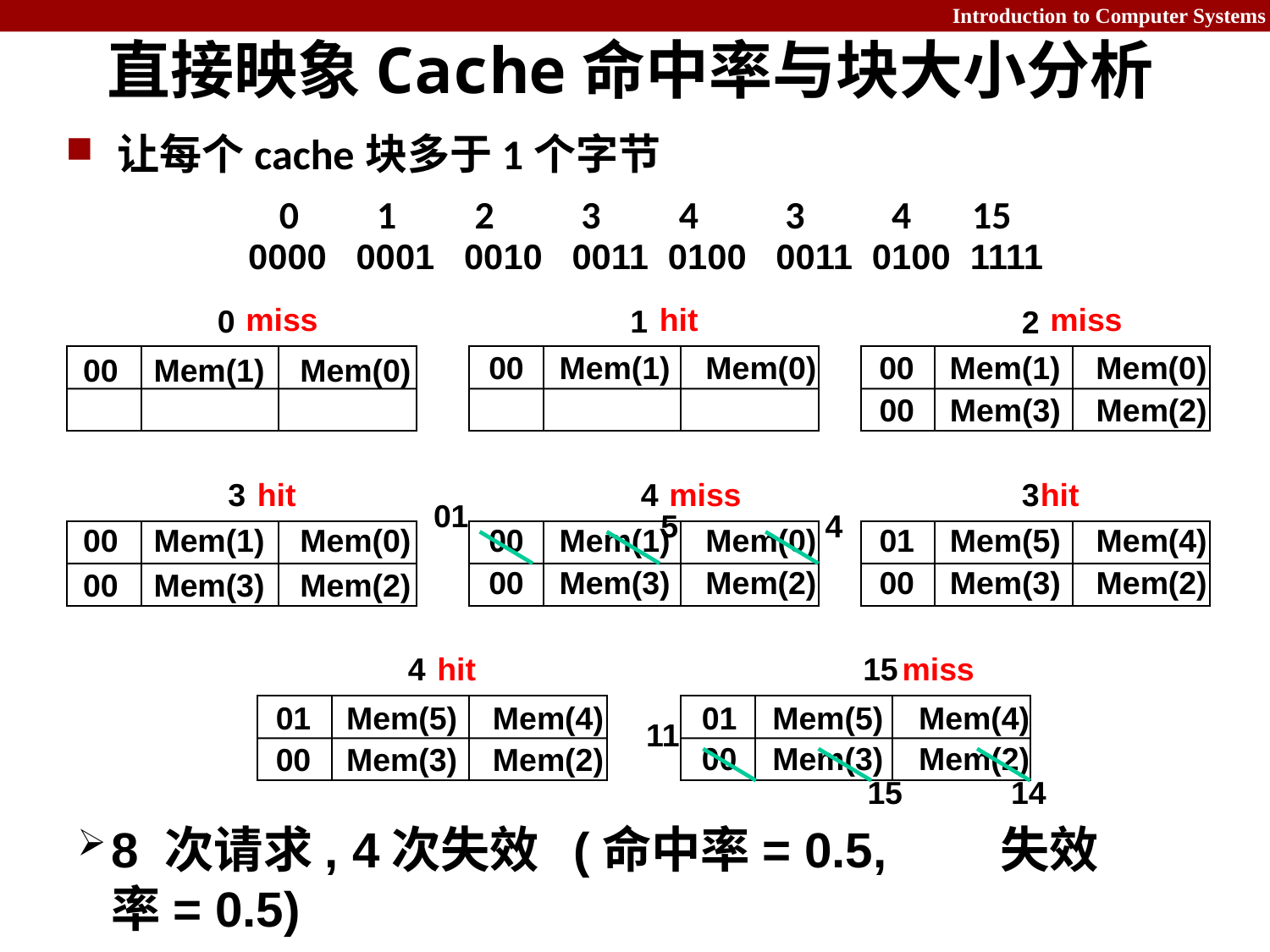

# 直接映象Cache命中率与块大小分析
让每个cache块多于1个字节
                      0         1         2          3         4          3          4       15
0000   0001   0010   0011  0100   0011  0100  1111
miss
hit
miss
0

1

2

00    Mem(1)    Mem(0)
00    Mem(1)    Mem(0)
00    Mem(1)    Mem(0)
00    Mem(3)    Mem(2)
3

hit
4

miss
3

hit
01
5
4

00    Mem(1)    Mem(0)
00    Mem(1)    Mem(0)
01    Mem(5)    Mem(4)
00    Mem(3)    Mem(2)
00    Mem(3)    Mem(2)
00    Mem(3)    Mem(2)
4

hit
15

miss
01    Mem(5)    Mem(4)
01    Mem(5)    Mem(4)
11

15
14
00    Mem(3)    Mem(2)
00    Mem(3)    Mem(2)
8 次请求, 4次失效  (命中率= 0.5,	失效率= 0.5)